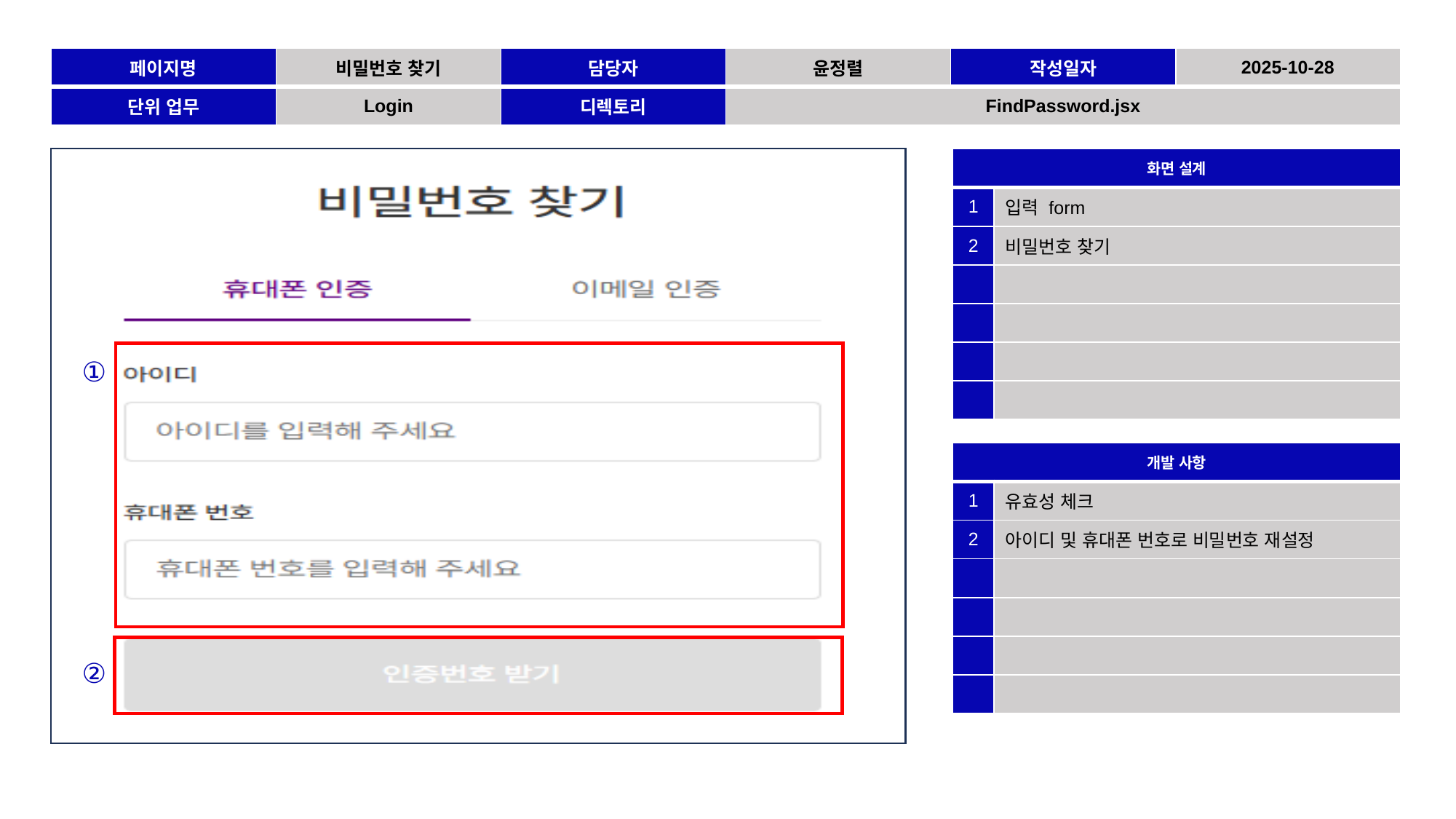

| 페이지명 | 비밀번호 찾기 | 담당자 | 윤정렬 | 작성일자 | 2025-10-28 |
| --- | --- | --- | --- | --- | --- |
| 단위 업무 | Login | 디렉토리 | FindPassword.jsx |  |  |

| 화면 설계 |  |
| --- | --- |
| 1 | 입력 form |
| 2 | 비밀번호 찾기 |
|  |  |
|  |  |
|  |  |
|  |  |

①
| 개발 사항 |  |
| --- | --- |
| 1 | 유효성 체크 |
| 2 | 아이디 및 휴대폰 번호로 비밀번호 재설정 |
|  |  |
|  |  |
|  |  |
|  |  |

②